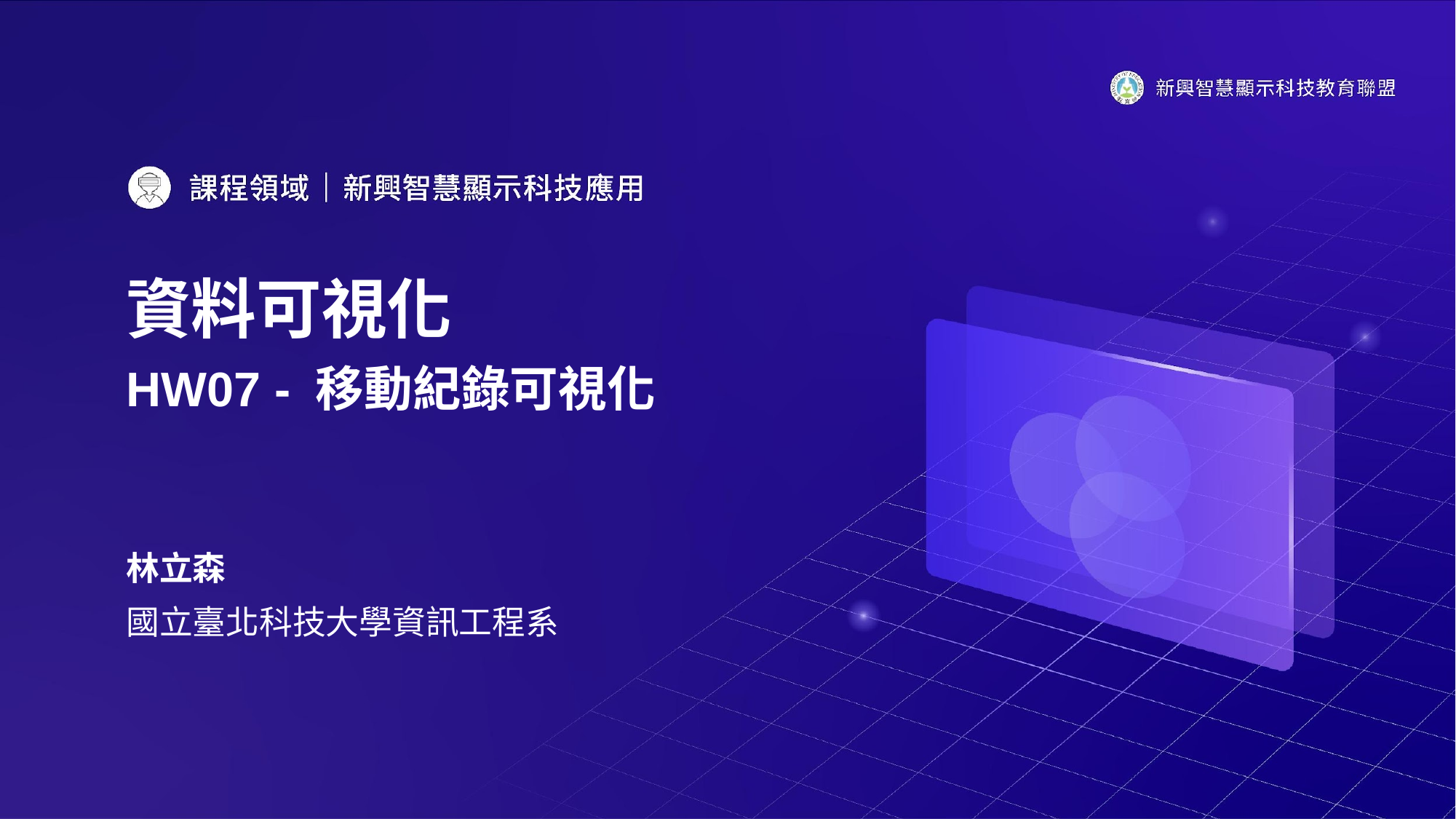

# 資料可視化
HW07 - 移動紀錄可視化
林立森
國立臺北科技大學資訊工程系